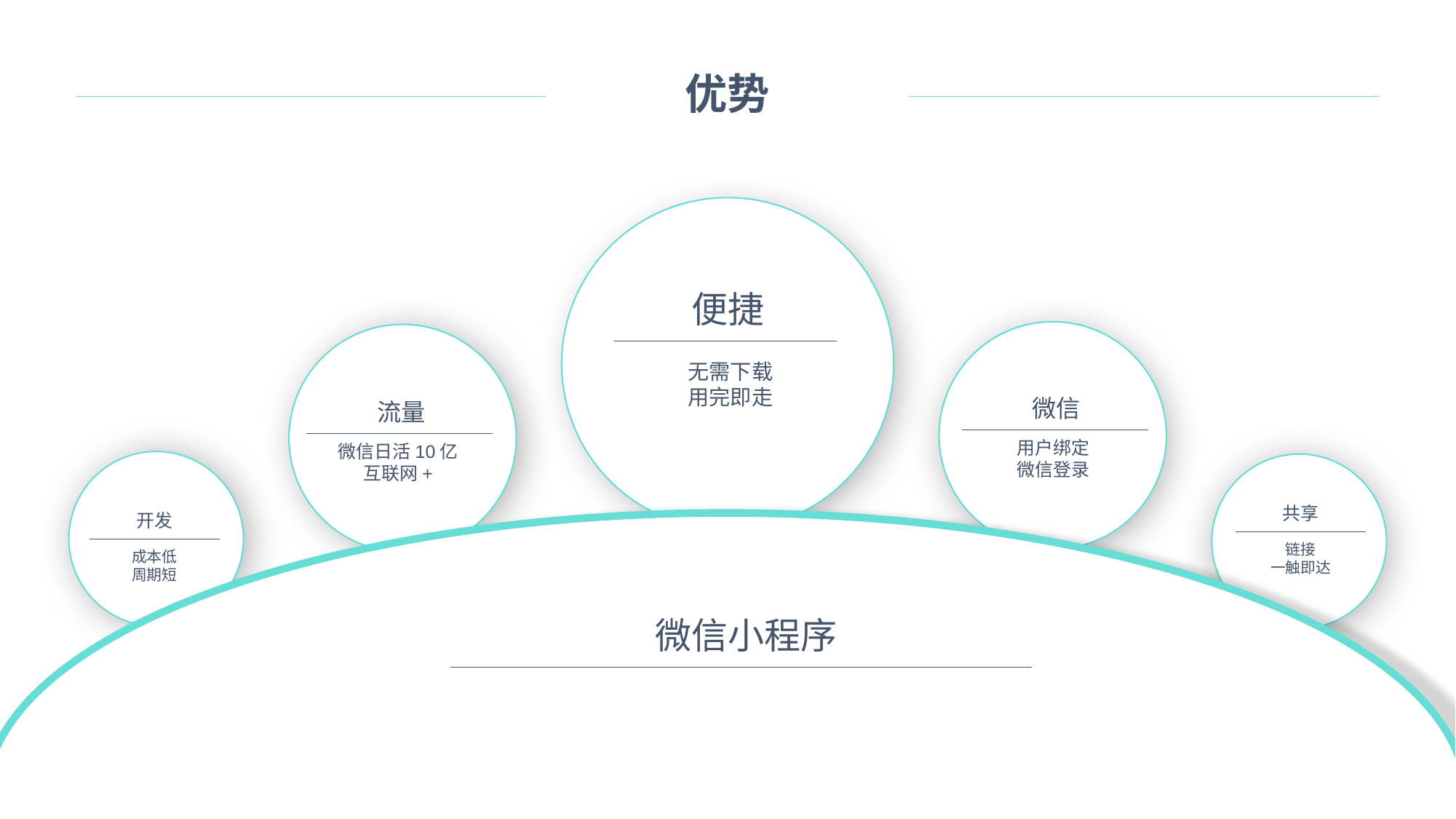

优势

便捷
无需下载
用完即走

微信
流量
用户绑定
微信登录
微信日活10亿
互联网+

共享
开发

链接
一触即达
成本低
周期短
TITLE HERE
Lorem ipsum dolor sit amet, consectetuer adipiscing elit. Maecenas porttitor congue massa. Fusce posuere
微信小程序